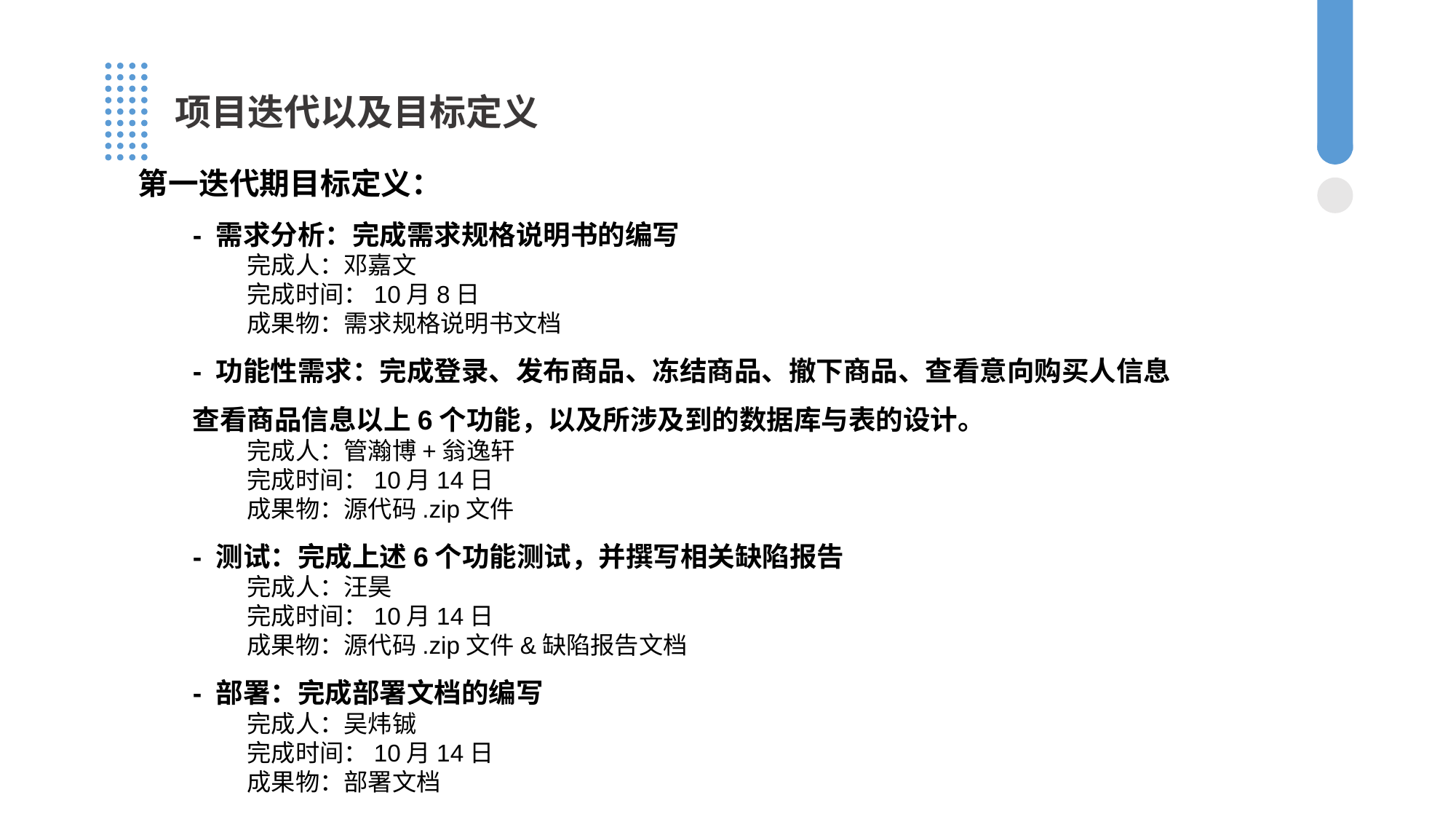

项目迭代以及目标定义

第一迭代期目标定义：
- 需求分析：完成需求规格说明书的编写
完成人：邓嘉文
完成时间：10月8日
成果物：需求规格说明书文档
- 功能性需求：完成登录、发布商品、冻结商品、撤下商品、查看意向购买人信息
查看商品信息以上6个功能，以及所涉及到的数据库与表的设计。
完成人：管瀚博+翁逸轩
完成时间：10月14日
成果物：源代码.zip文件
- 测试：完成上述6个功能测试，并撰写相关缺陷报告
完成人：汪昊
完成时间：10月14日
成果物：源代码.zip文件&缺陷报告文档
- 部署：完成部署文档的编写
完成人：吴炜铖
完成时间：10月14日
成果物：部署文档